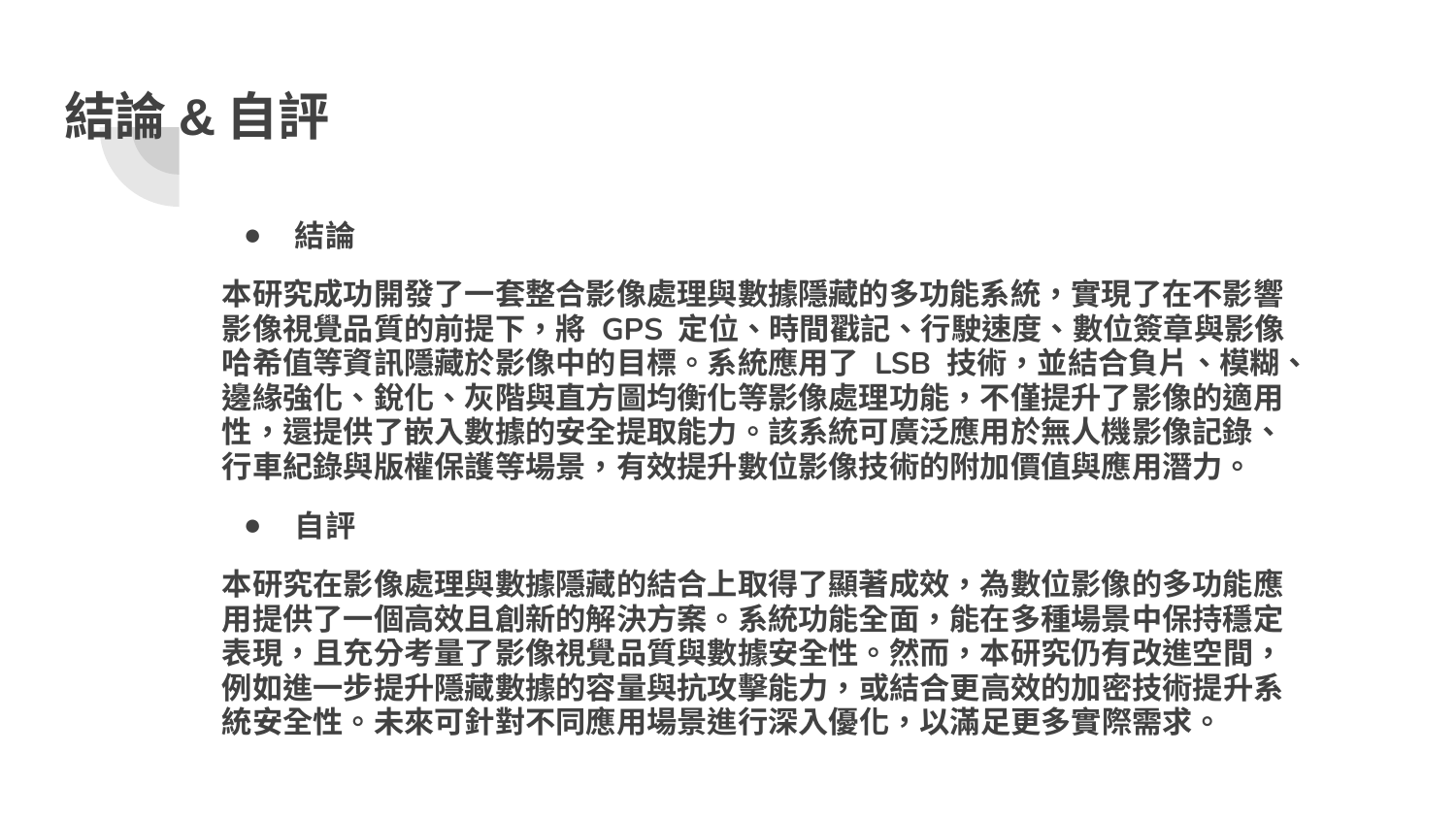

# 結論&自評
結論
本研究成功開發了一套整合影像處理與數據隱藏的多功能系統，實現了在不影響影像視覺品質的前提下，將 GPS 定位、時間戳記、行駛速度、數位簽章與影像哈希值等資訊隱藏於影像中的目標。系統應用了 LSB 技術，並結合負片、模糊、邊緣強化、銳化、灰階與直方圖均衡化等影像處理功能，不僅提升了影像的適用性，還提供了嵌入數據的安全提取能力。該系統可廣泛應用於無人機影像記錄、行車紀錄與版權保護等場景，有效提升數位影像技術的附加價值與應用潛力。
自評
本研究在影像處理與數據隱藏的結合上取得了顯著成效，為數位影像的多功能應用提供了一個高效且創新的解決方案。系統功能全面，能在多種場景中保持穩定表現，且充分考量了影像視覺品質與數據安全性。然而，本研究仍有改進空間，例如進一步提升隱藏數據的容量與抗攻擊能力，或結合更高效的加密技術提升系統安全性。未來可針對不同應用場景進行深入優化，以滿足更多實際需求。